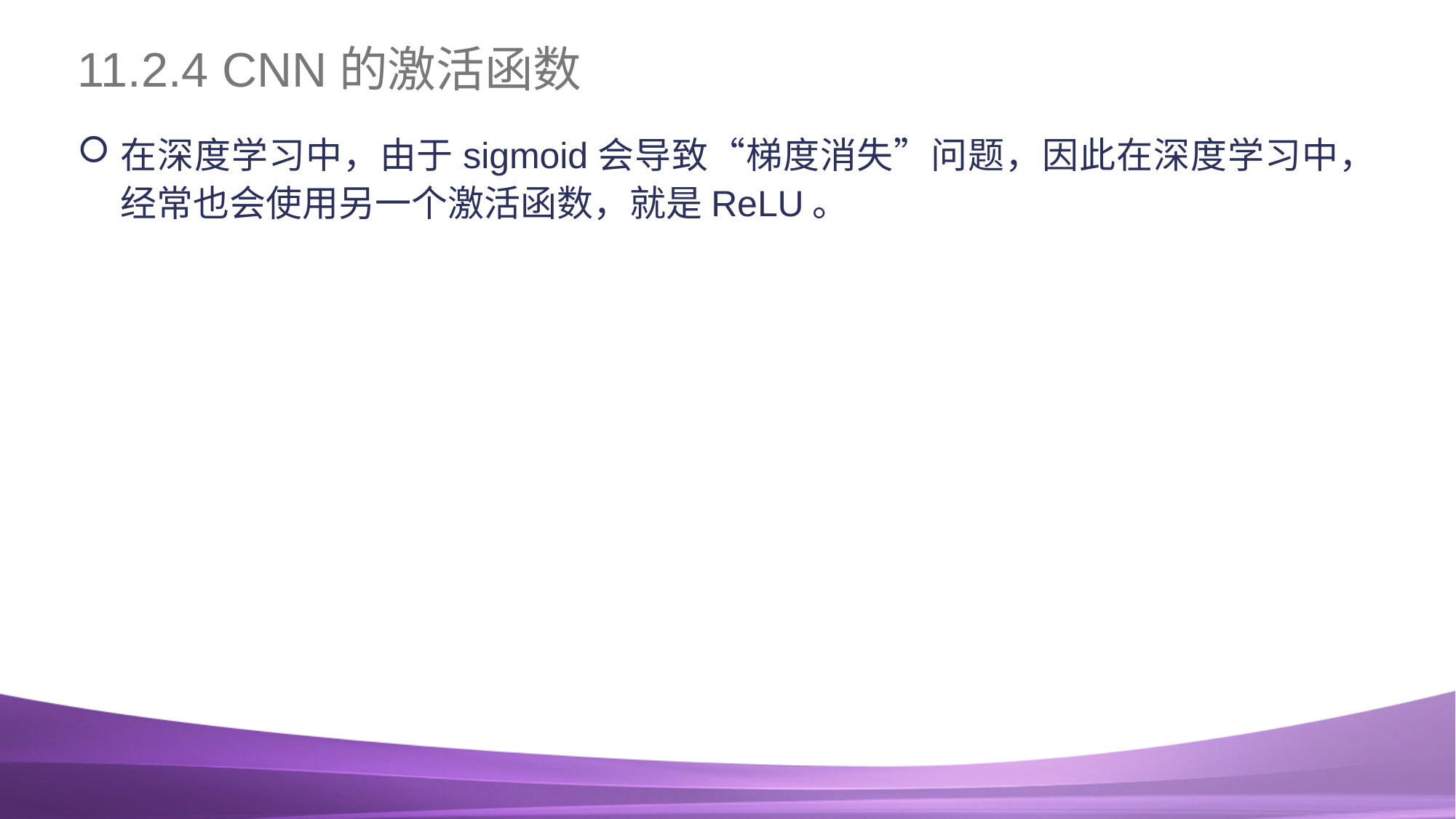

# 11.2.4 CNN的激活函数
在深度学习中，由于sigmoid会导致“梯度消失”问题，因此在深度学习中，经常也会使用另一个激活函数，就是ReLU。